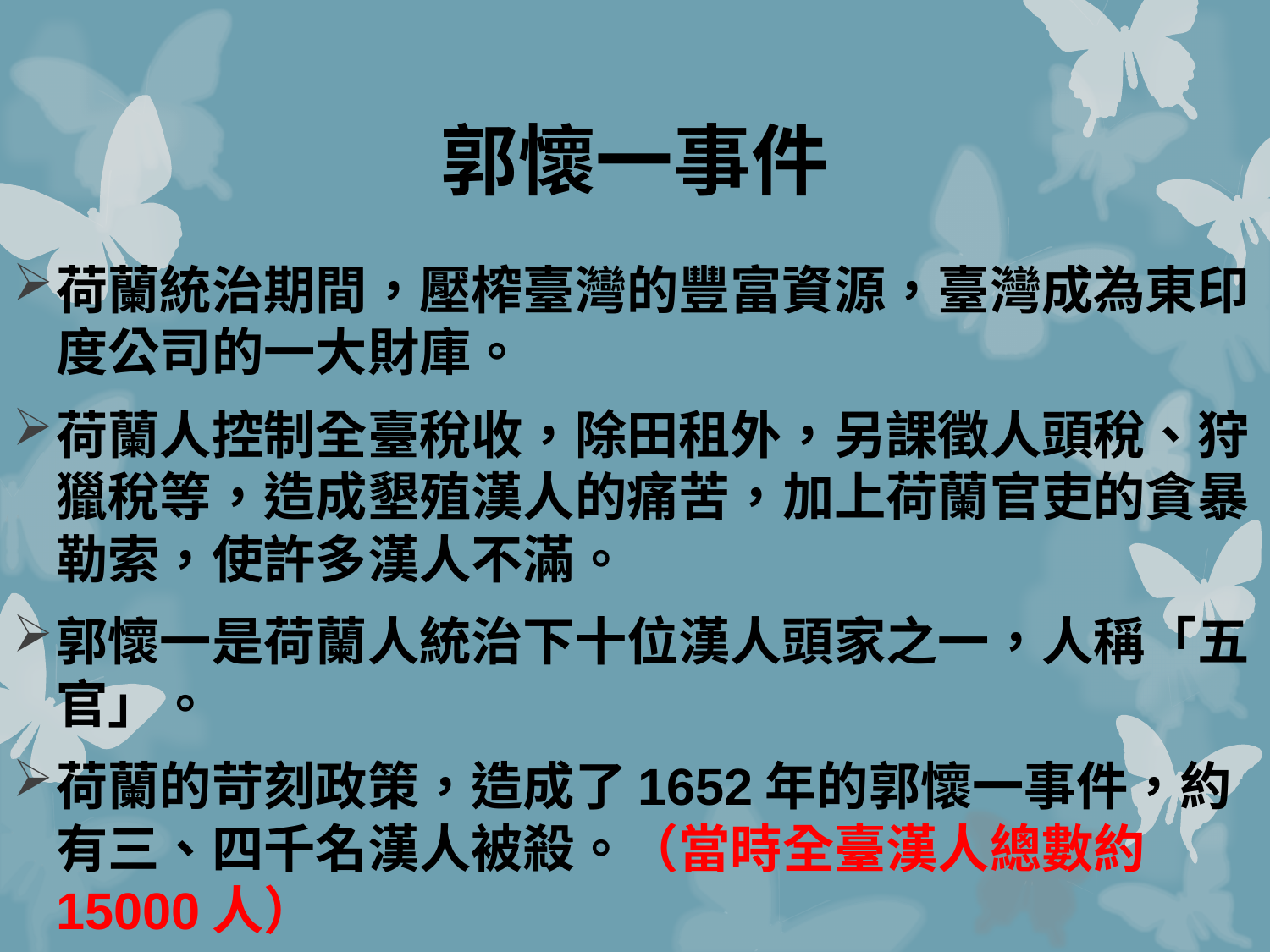

# 郭懷一事件
荷蘭統治期間，壓榨臺灣的豐富資源，臺灣成為東印度公司的一大財庫。
荷蘭人控制全臺稅收，除田租外，另課徵人頭稅、狩獵稅等，造成墾殖漢人的痛苦，加上荷蘭官吏的貪暴勒索，使許多漢人不滿。
郭懷一是荷蘭人統治下十位漢人頭家之一，人稱「五官」。
荷蘭的苛刻政策，造成了1652年的郭懷一事件，約有三、四千名漢人被殺。（當時全臺漢人總數約15000人）